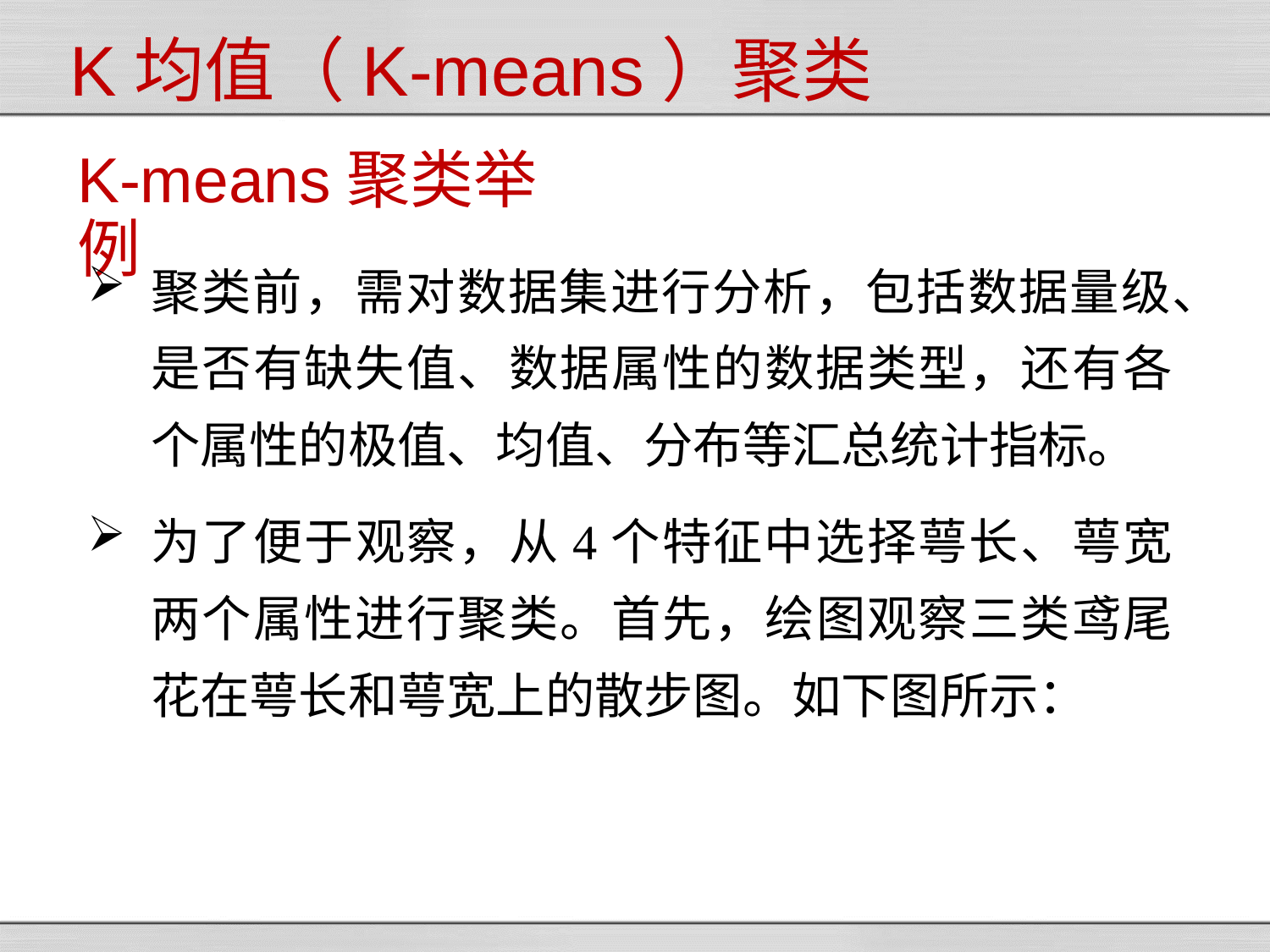

K均值（K-means）聚类
K-means聚类举例
聚类前，需对数据集进行分析，包括数据量级、是否有缺失值、数据属性的数据类型，还有各个属性的极值、均值、分布等汇总统计指标。
为了便于观察，从4个特征中选择萼长、萼宽两个属性进行聚类。首先，绘图观察三类鸢尾花在萼长和萼宽上的散步图。如下图所示：